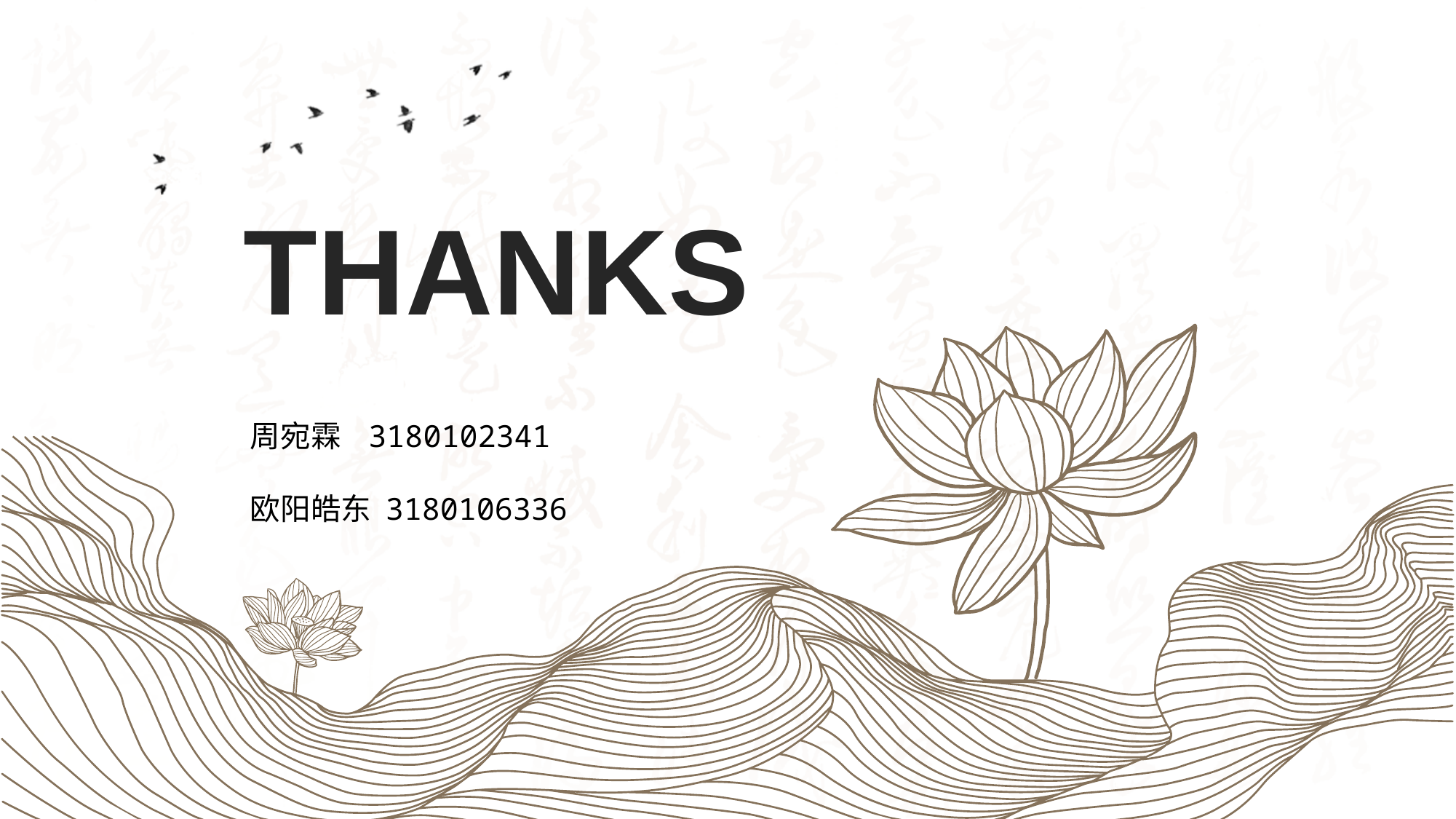

# TH ANKS
周宛霖   3180102341

欧阳皓东 3180106336